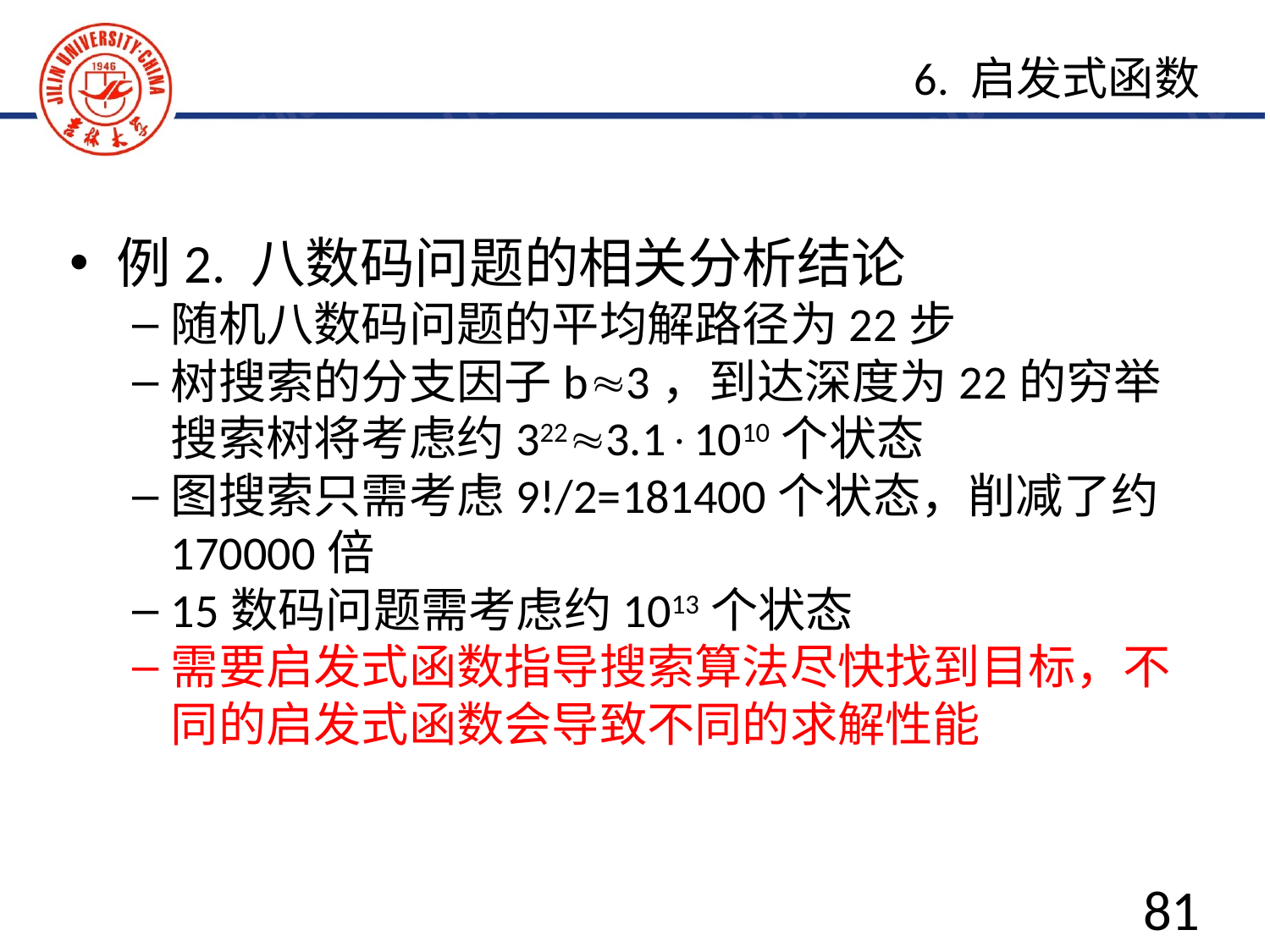

6. 启发式函数
例2. 八数码问题的相关分析结论
随机八数码问题的平均解路径为22步
树搜索的分支因子b≈3，到达深度为22的穷举搜索树将考虑约322≈3.1⋅1010个状态
图搜索只需考虑9!/2=181400个状态，削减了约170000倍
15数码问题需考虑约1013个状态
需要启发式函数指导搜索算法尽快找到目标，不同的启发式函数会导致不同的求解性能
81